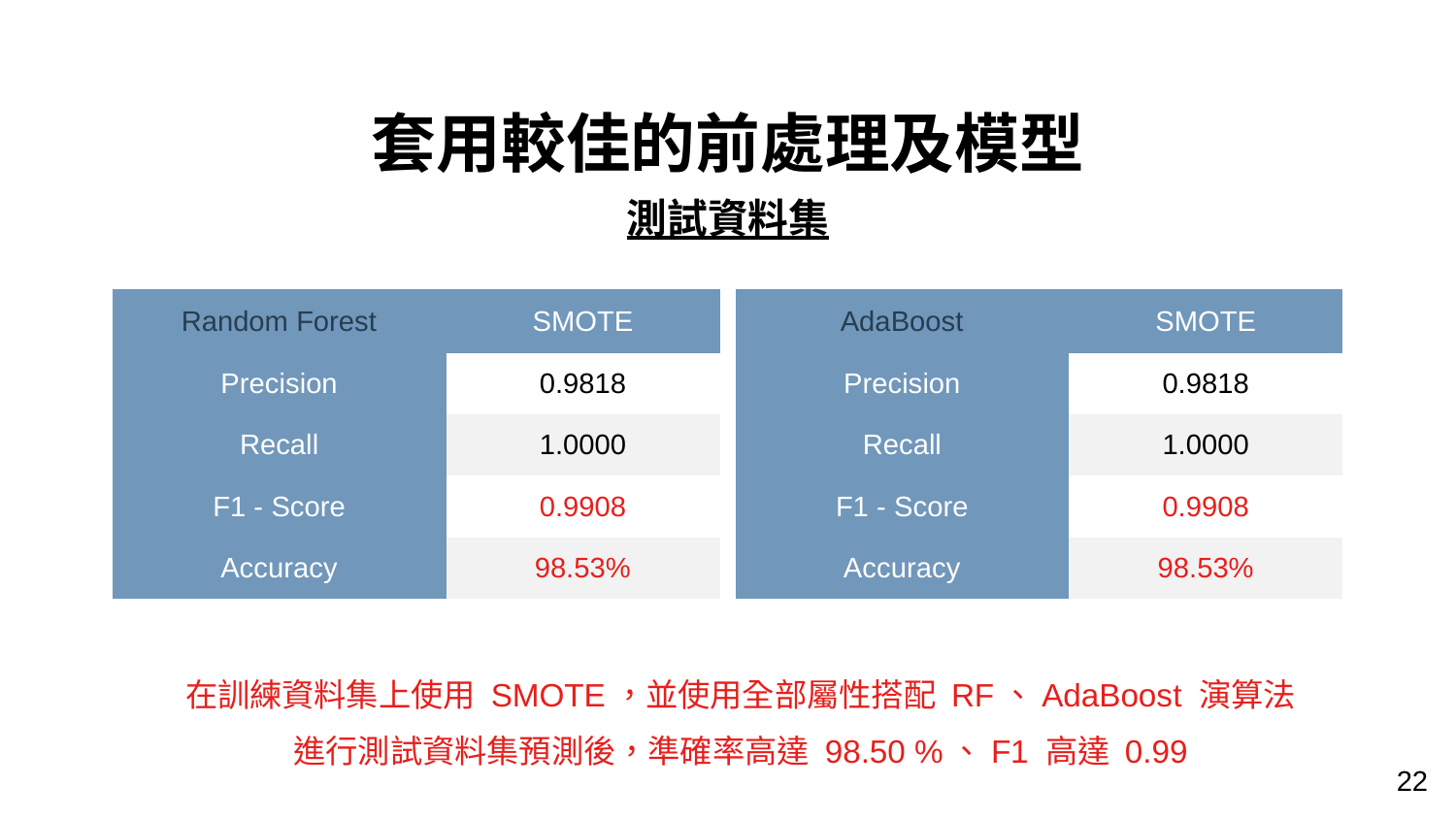

套用較佳的前處理及模型
測試資料集
| Random Forest | SMOTE |
| --- | --- |
| Precision | 0.9818 |
| Recall | 1.0000 |
| F1 - Score | 0.9908 |
| Accuracy | 98.53% |
| AdaBoost | SMOTE |
| --- | --- |
| Precision | 0.9818 |
| Recall | 1.0000 |
| F1 - Score | 0.9908 |
| Accuracy | 98.53% |
在訓練資料集上使用 SMOTE，並使用全部屬性搭配 RF、AdaBoost 演算法
進行測試資料集預測後，準確率高達 98.50 %、F1 高達 0.99
22